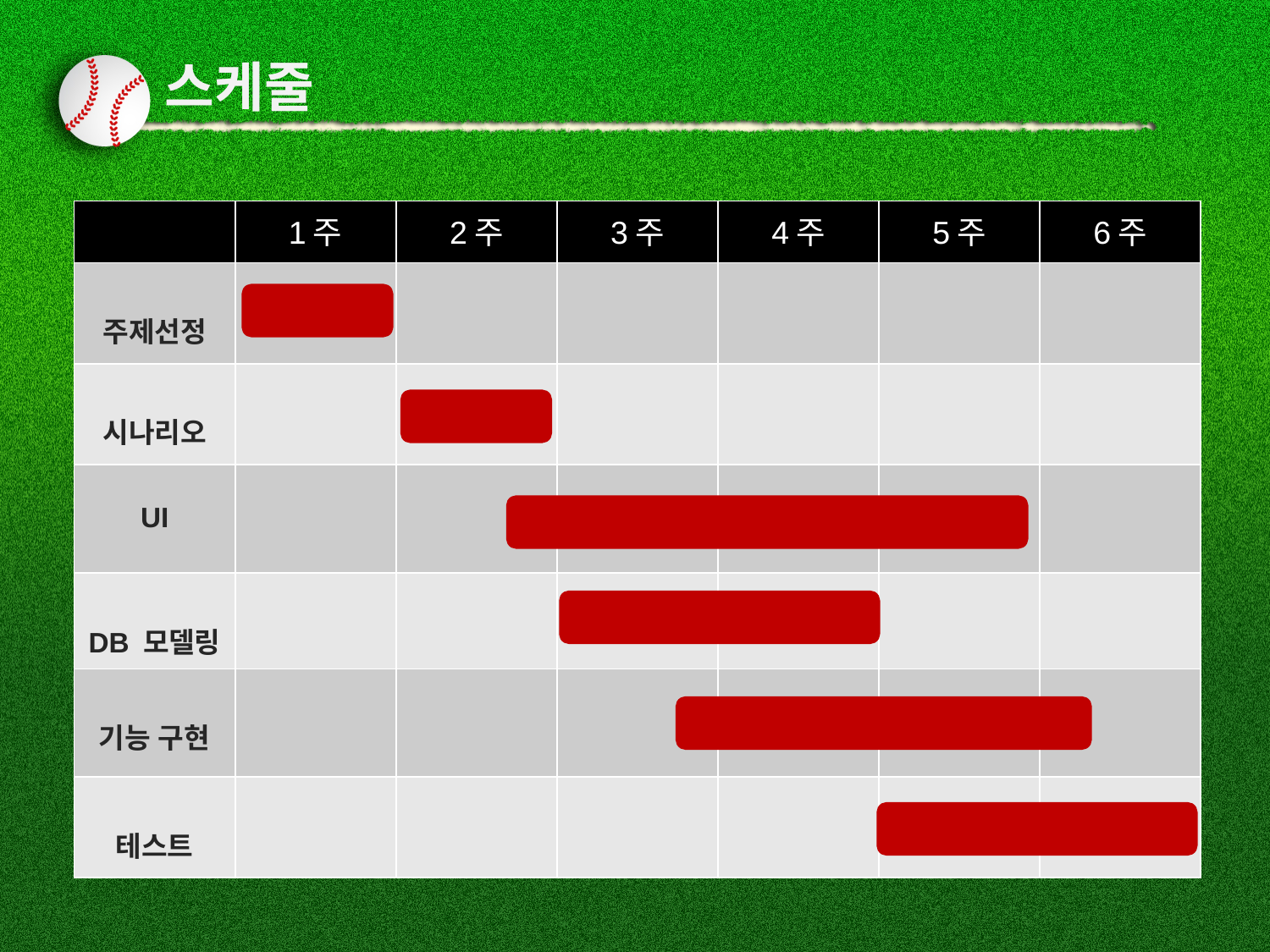

# 스케줄
|  | 1주 | 2주 | 3주 | 4주 | 5주 | 6주 |
| --- | --- | --- | --- | --- | --- | --- |
| 주제선정 |  |  |  |  |  |  |
| 시나리오 |  |  |  |  |  |  |
| UI |  |  |  |  |  |  |
| DB 모델링 |  |  |  |  |  |  |
| 기능 구현 |  |  |  |  |  |  |
| 테스트 |  |  |  |  |  |  |